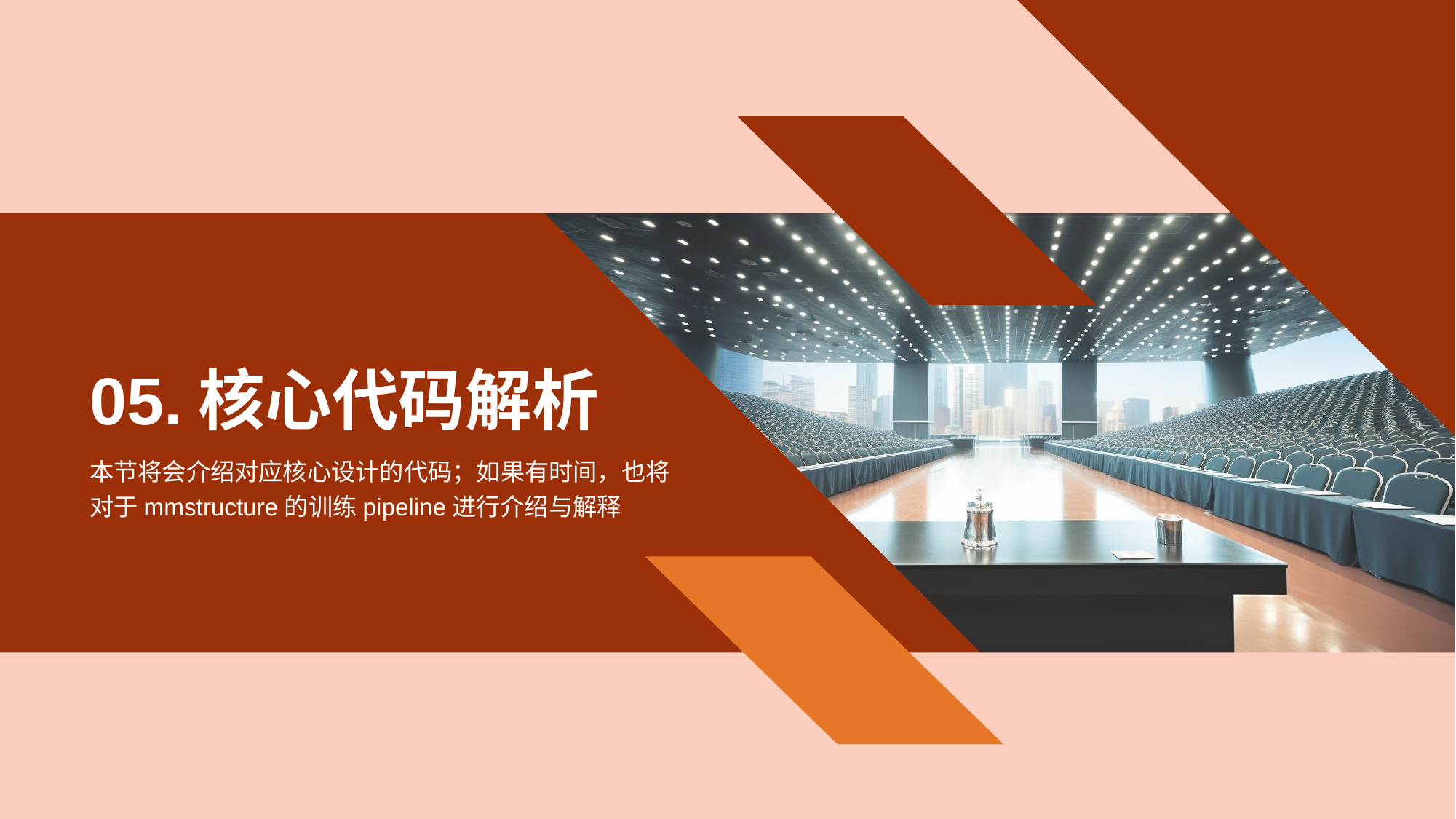

# 05.核心代码解析
本节将会介绍对应核心设计的代码；如果有时间，也将对于mmstructure的训练pipeline进行介绍与解释